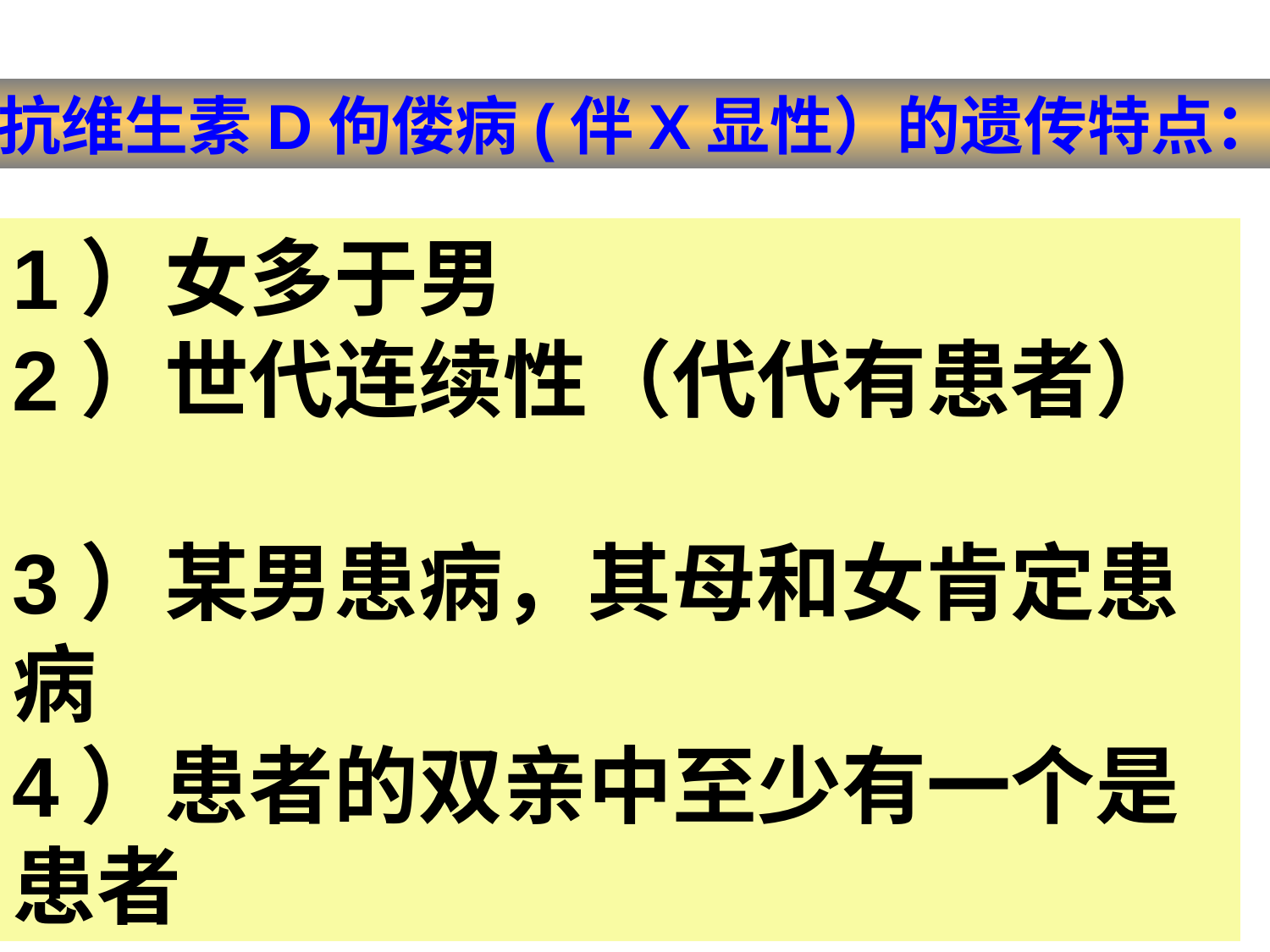

抗维生素D佝偻病(伴X显性）的遗传特点：
1）女多于男
2）世代连续性（代代有患者）
3）某男患病，其母和女肯定患病
4）患者的双亲中至少有一个是患者